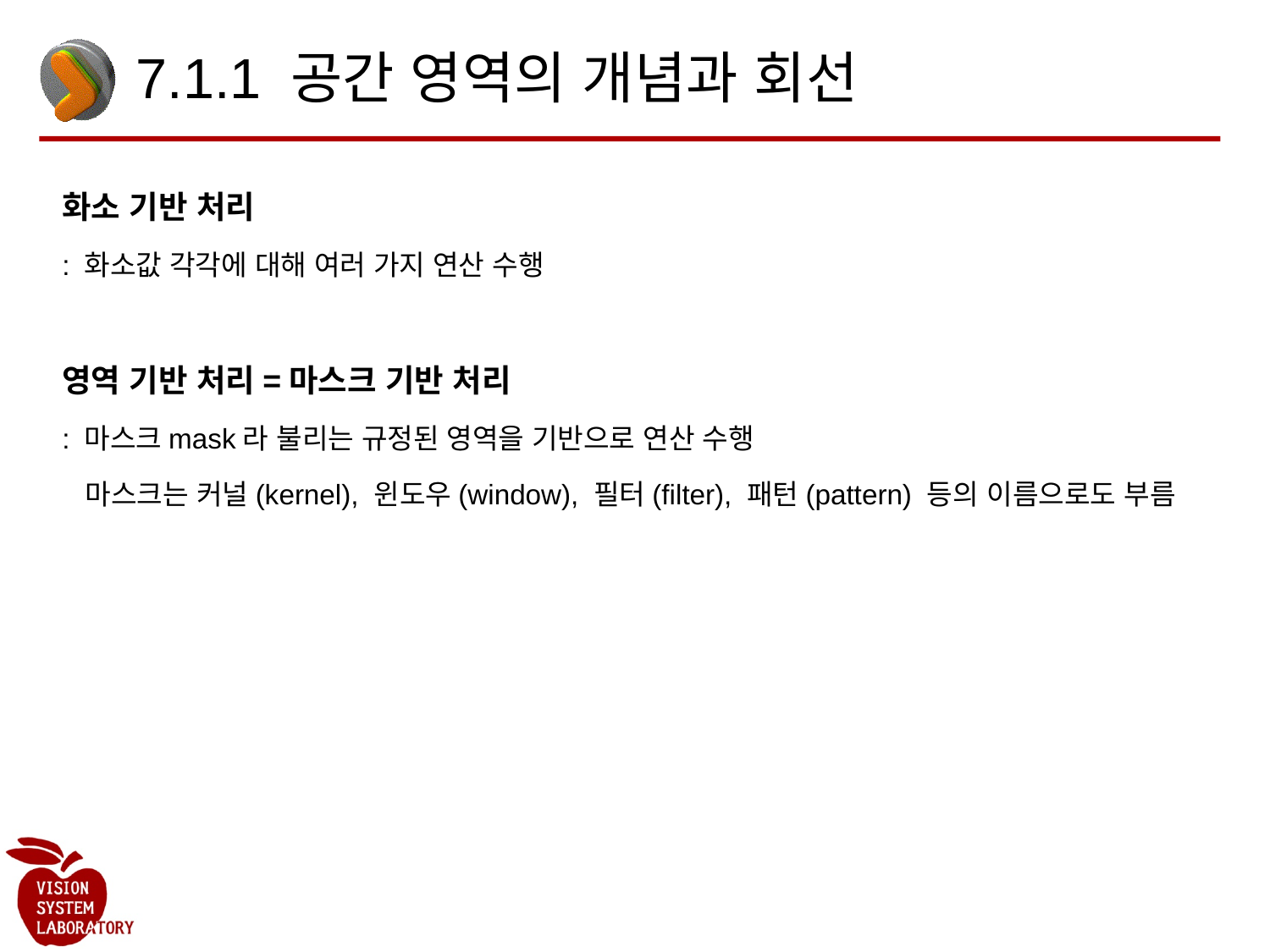

# 7.1.1 공간 영역의 개념과 회선
화소 기반 처리
: 화소값 각각에 대해 여러 가지 연산 수행

영역 기반 처리=마스크 기반 처리
: 마스크mask라 불리는 규정된 영역을 기반으로 연산 수행
  마스크는 커널(kernel), 윈도우(window), 필터(filter), 패턴(pattern) 등의 이름으로도 부름